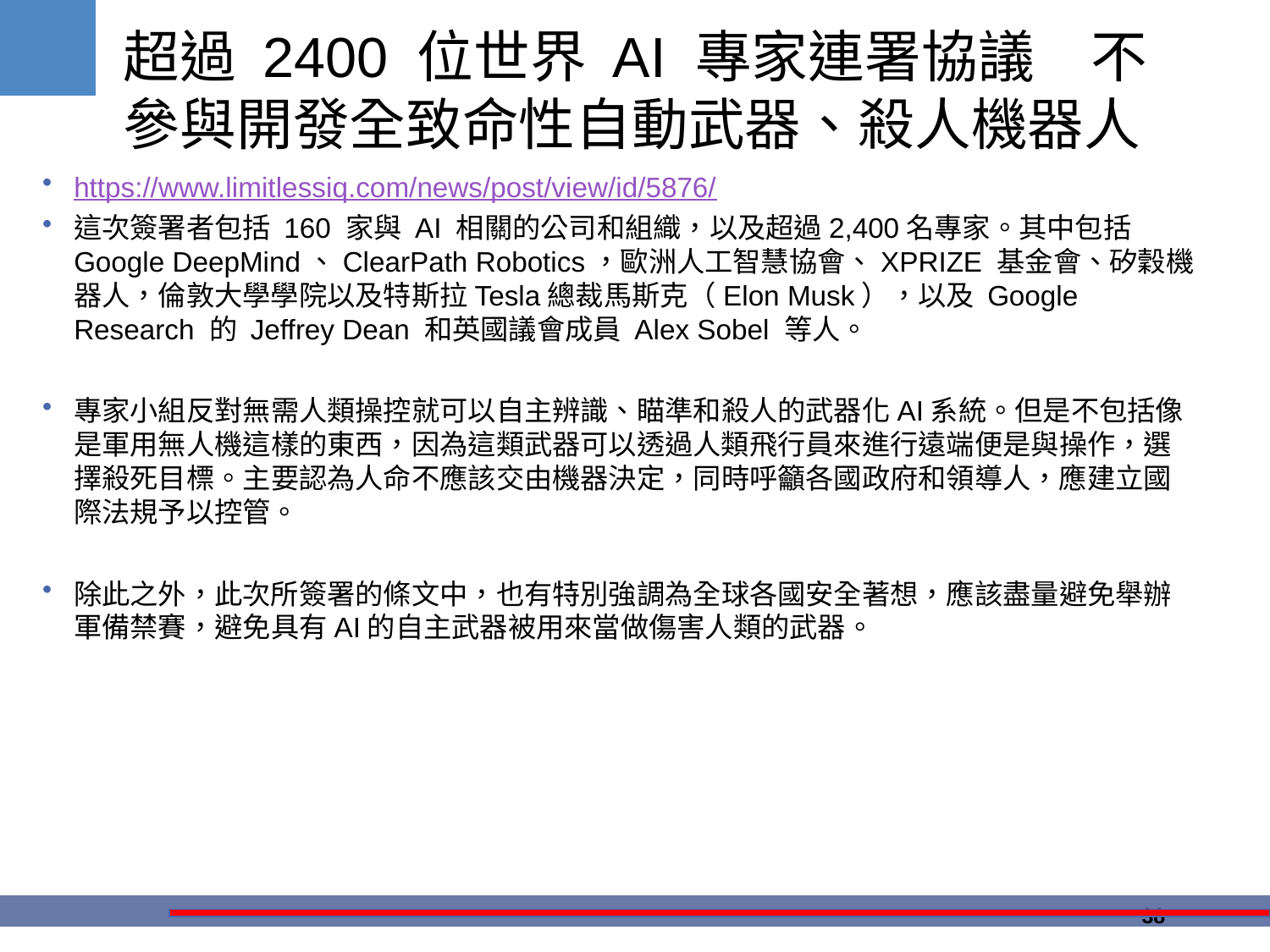

# 超過 2400 位世界 AI 專家連署協議　不參與開發全致命性自動武器、殺人機器人
https://www.limitlessiq.com/news/post/view/id/5876/
這次簽署者包括 160 家與 AI 相關的公司和組織，以及超過2,400名專家。其中包括Google DeepMind、ClearPath Robotics，歐洲人工智慧協會、XPRIZE 基金會、矽穀機器人，倫敦大學學院以及特斯拉Tesla總裁馬斯克（Elon Musk），以及 Google Research 的 Jeffrey Dean 和英國議會成員 Alex Sobel 等人。

專家小組反對無需人類操控就可以自主辨識、瞄準和殺人的武器化AI系統。但是不包括像是軍用無人機這樣的東西，因為這類武器可以透過人類飛行員來進行遠端便是與操作，選擇殺死目標。主要認為人命不應該交由機器決定，同時呼籲各國政府和領導人，應建立國際法規予以控管。

除此之外，此次所簽署的條文中，也有特別強調為全球各國安全著想，應該盡量避免舉辦軍備禁賽，避免具有AI的自主武器被用來當做傷害人類的武器。